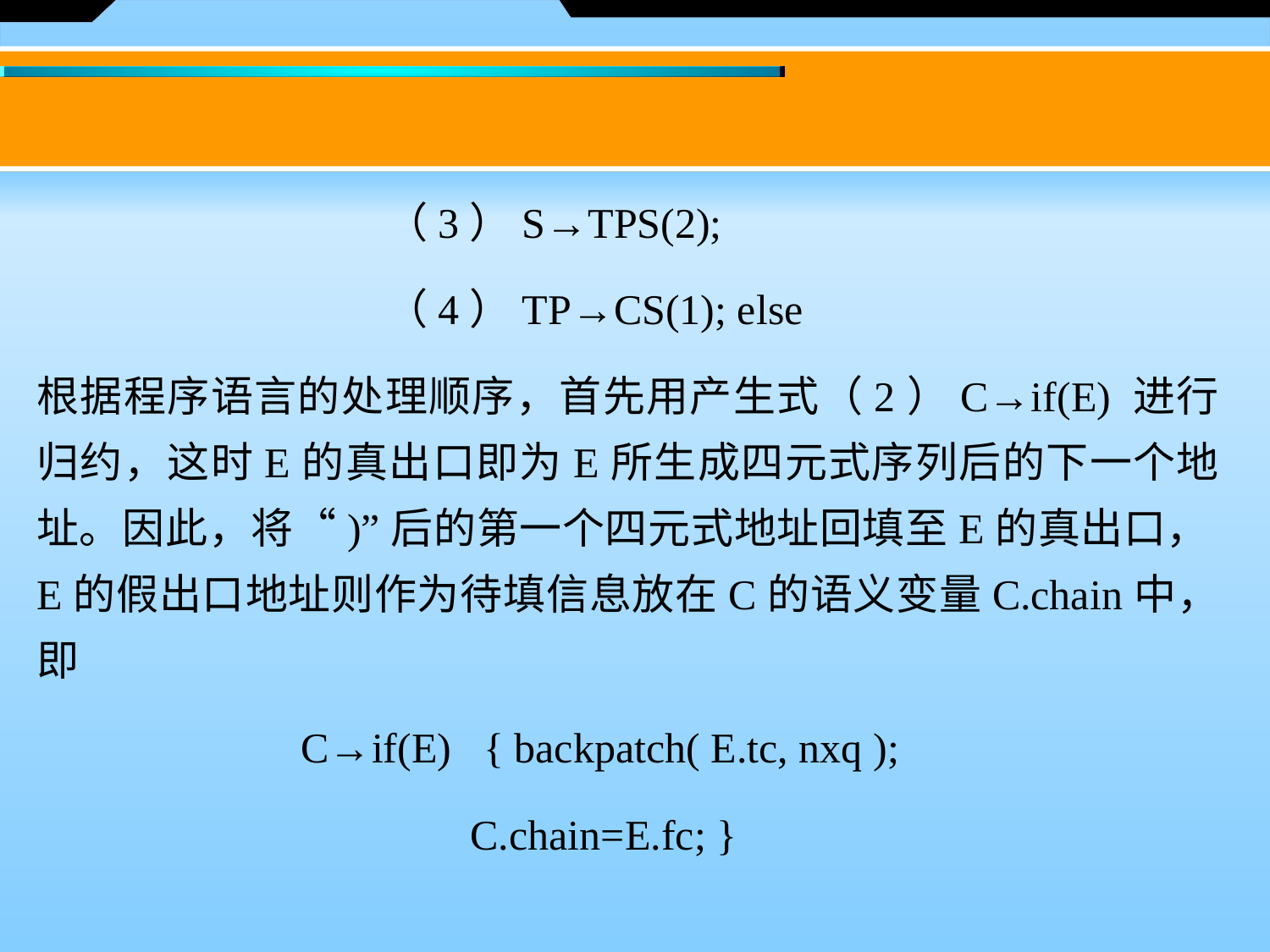

（3）S→TPS(2);
　　		          （4）TP→CS(1); else
根据程序语言的处理顺序，首先用产生式（2）C→if(E) 进行归约，这时E的真出口即为E所生成四元式序列后的下一个地址。因此，将“)”后的第一个四元式地址回填至E的真出口，E的假出口地址则作为待填信息放在C的语义变量C.chain中，即
	             C→if(E)   { backpatch( E.tc, nxq );
                		     C.chain=E.fc; }